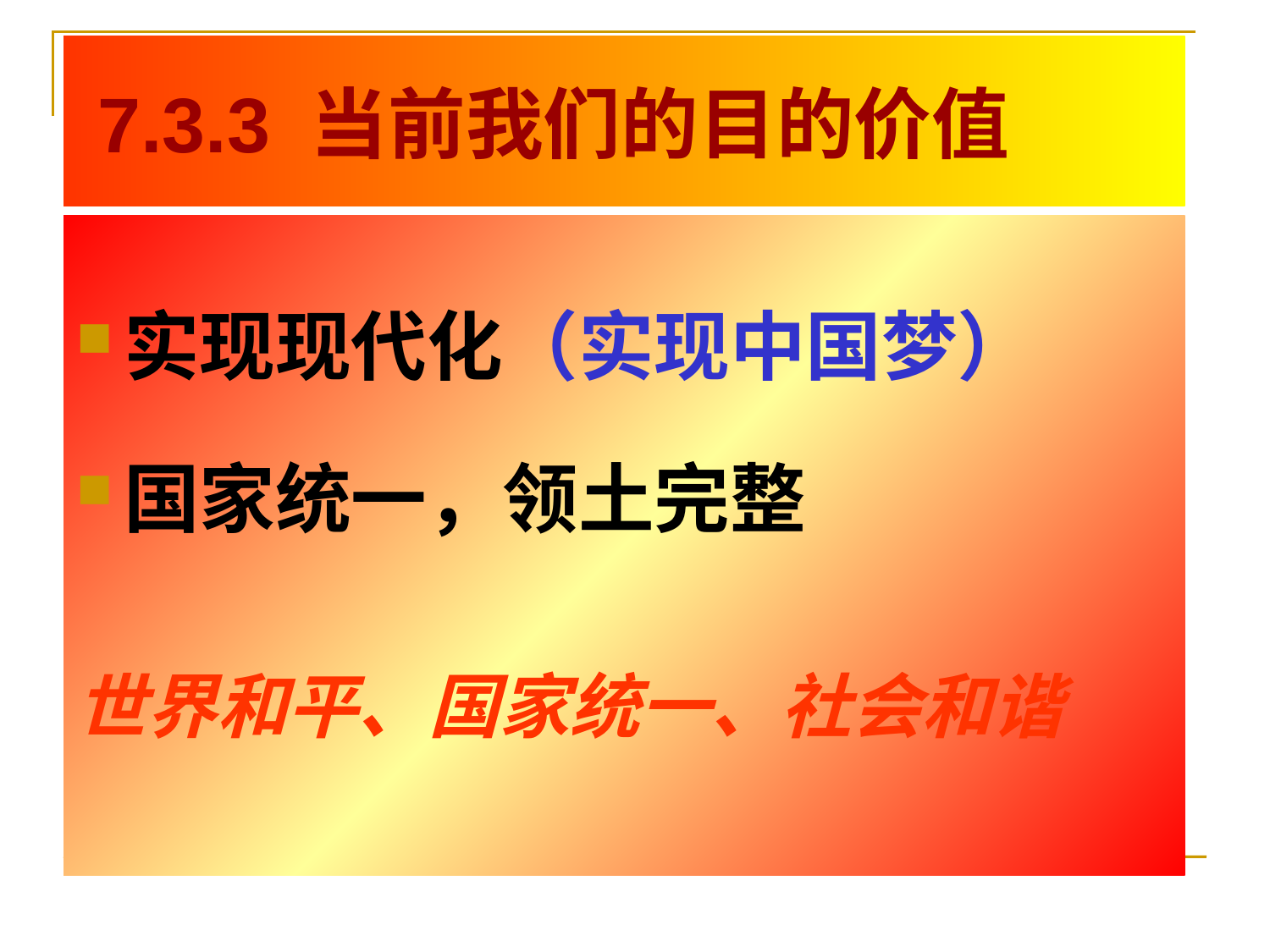

# 7.3.3 当前我们的目的价值

实现现代化（实现中国梦）
国家统一，领土完整

世界和平、国家统一、社会和谐
24